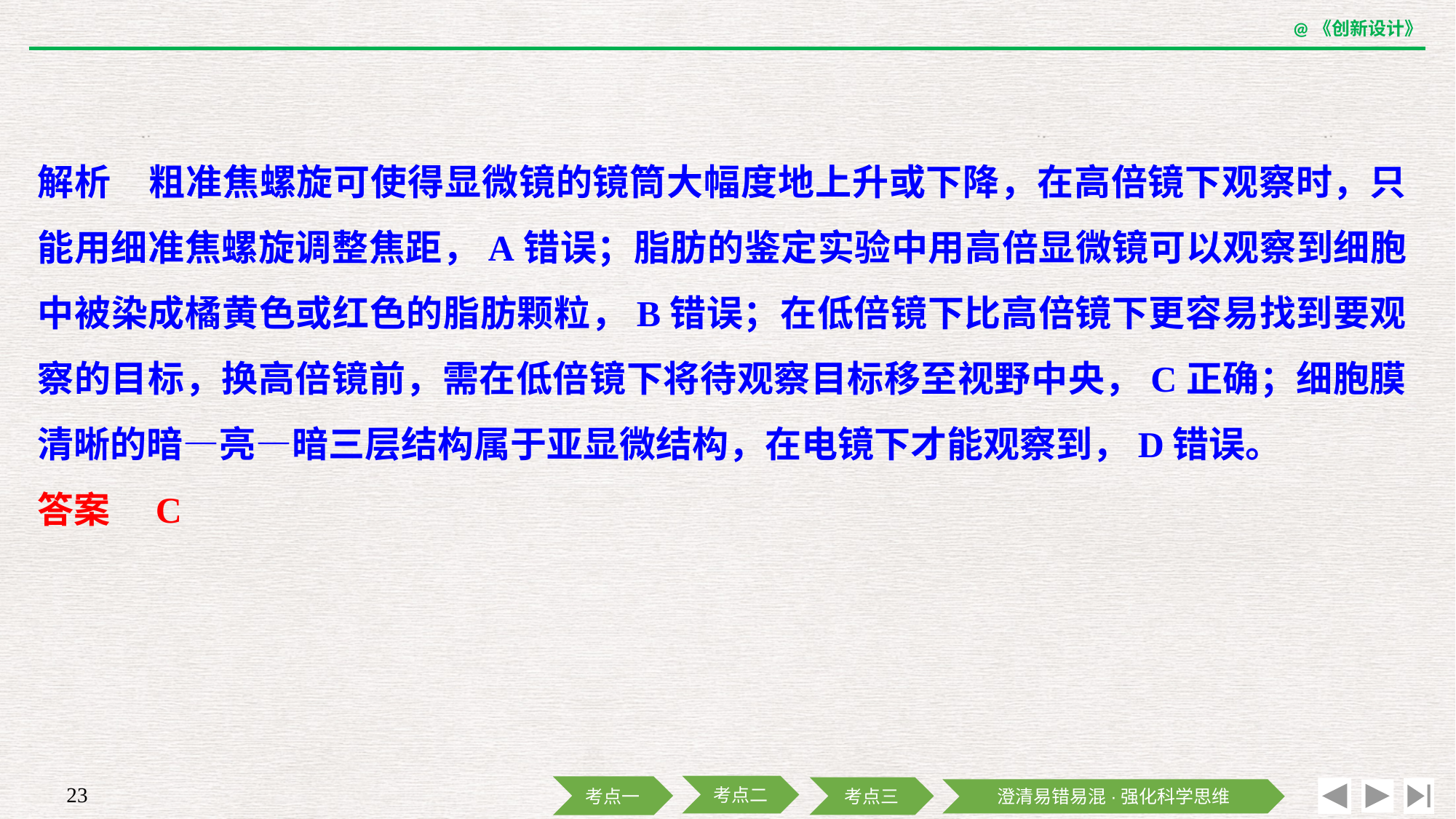

解析　粗准焦螺旋可使得显微镜的镜筒大幅度地上升或下降，在高倍镜下观察时，只能用细准焦螺旋调整焦距，A错误；脂肪的鉴定实验中用高倍显微镜可以观察到细胞中被染成橘黄色或红色的脂肪颗粒，B错误；在低倍镜下比高倍镜下更容易找到要观察的目标，换高倍镜前，需在低倍镜下将待观察目标移至视野中央，C正确；细胞膜清晰的暗—亮—暗三层结构属于亚显微结构，在电镜下才能观察到，D错误。
答案　C